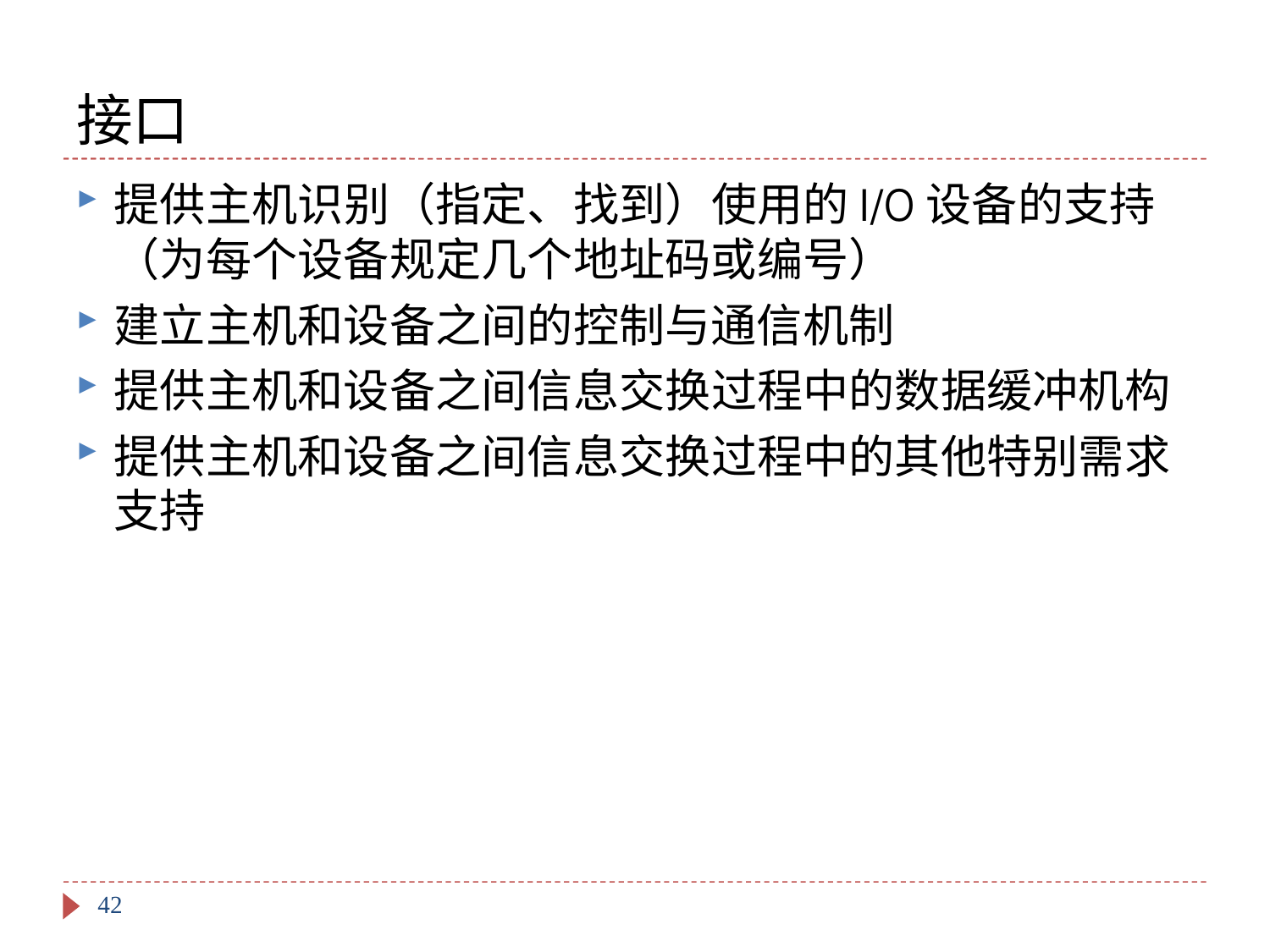

# 接口
提供主机识别（指定、找到）使用的I/O设备的支持（为每个设备规定几个地址码或编号）
建立主机和设备之间的控制与通信机制
提供主机和设备之间信息交换过程中的数据缓冲机构
提供主机和设备之间信息交换过程中的其他特别需求支持
42